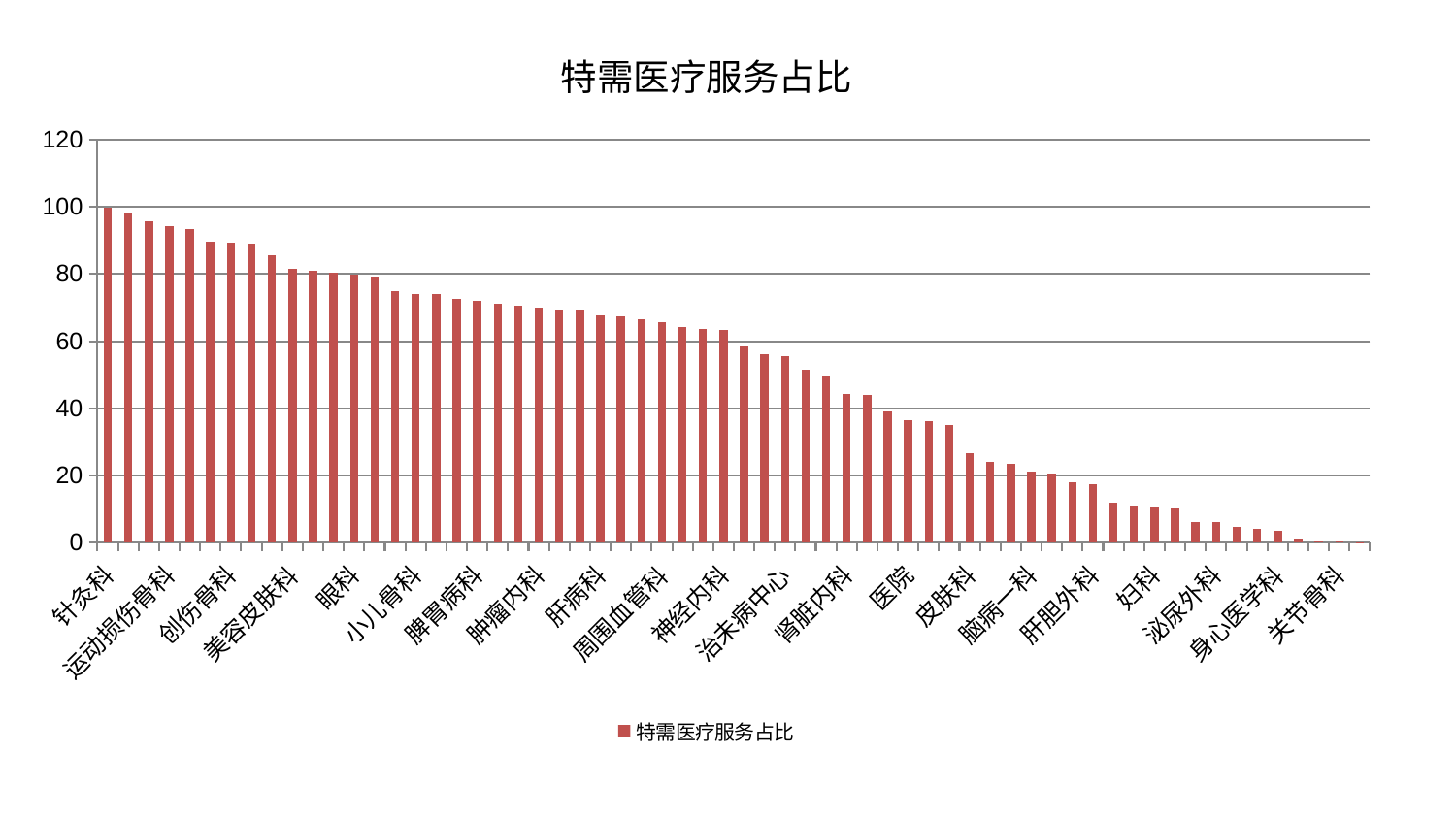

### Chart: 特需医疗服务占比

| Category | 特需医疗服务占比 |
|---|---|
| 针灸科 | 99.86290094316459 |
| 神经外科 | 97.91347322776194 |
| 心病四科 | 95.81871766651575 |
| 运动损伤骨科 | 94.37606856459499 |
| 心病二科 | 93.52675588252764 |
| 心血管内科 | 89.71581742231966 |
| 创伤骨科 | 89.2845274372851 |
| 脊柱骨科 | 88.97636438153123 |
| 老年医学科 | 85.58036728595022 |
| 美容皮肤科 | 81.6403820967911 |
| 呼吸内科 | 80.86497129429118 |
| 推拿科 | 80.36970773494924 |
| 眼科 | 79.89295902812279 |
| 小儿推拿科 | 79.12104922181797 |
| 普通外科 | 74.79388195806733 |
| 小儿骨科 | 74.06475056039645 |
| 肛肠科 | 74.02421141616942 |
| 妇科妇二科合并 | 72.5175542561949 |
| 脾胃病科 | 71.9217465885616 |
| 显微骨科 | 71.07049723475087 |
| 康复科 | 70.60928673504333 |
| 肿瘤内科 | 69.92608027515352 |
| 内分泌科 | 69.4273959971318 |
| 脑病三科 | 69.30411052226198 |
| 肝病科 | 67.72990674617938 |
| 中医外治中心 | 67.44699683563854 |
| 心病一科 | 66.46132629491927 |
| 周围血管科 | 65.76070083273491 |
| 心病三科 | 64.11491234223212 |
| 肾病科 | 63.74513732044092 |
| 神经内科 | 63.32059607404463 |
| 男科 | 58.30393279368404 |
| 西区重症医学科 | 56.255644722324675 |
| 治未病中心 | 55.636903671031554 |
| 综合内科 | 51.477021539747135 |
| 口腔科 | 49.86590262672755 |
| 肾脏内科 | 44.161166606345105 |
| 胸外科 | 44.10019238691207 |
| 儿科 | 39.11836336573957 |
| 医院 | 36.563722608140495 |
| 东区肾病科 | 36.288547429259374 |
| 重症医学科 | 35.151530755821426 |
| 皮肤科 | 26.54271826469077 |
| 骨科 | 24.007109402583037 |
| 东区重症医学科 | 23.3917746349519 |
| 脑病一科 | 21.07763200578674 |
| 微创骨科 | 20.715221861443254 |
| 中医经典科 | 17.997859699107433 |
| 肝胆外科 | 17.53228343626516 |
| 产科 | 12.05044175904093 |
| 血液科 | 10.965572024071356 |
| 妇科 | 10.756663849801097 |
| 风湿病科 | 10.253141097679674 |
| 脾胃科消化科合并 | 6.138694055686855 |
| 泌尿外科 | 5.990222771021592 |
| 耳鼻喉科 | 4.681973537126338 |
| 妇二科 | 4.222016995337263 |
| 身心医学科 | 3.417829727916244 |
| 乳腺甲状腺外科 | 1.342336910367914 |
| 脑病二科 | 0.5421507052991936 |
| 关节骨科 | 0.40713010204251887 |
| 消化内科 | 0.036766068571236765 |
79